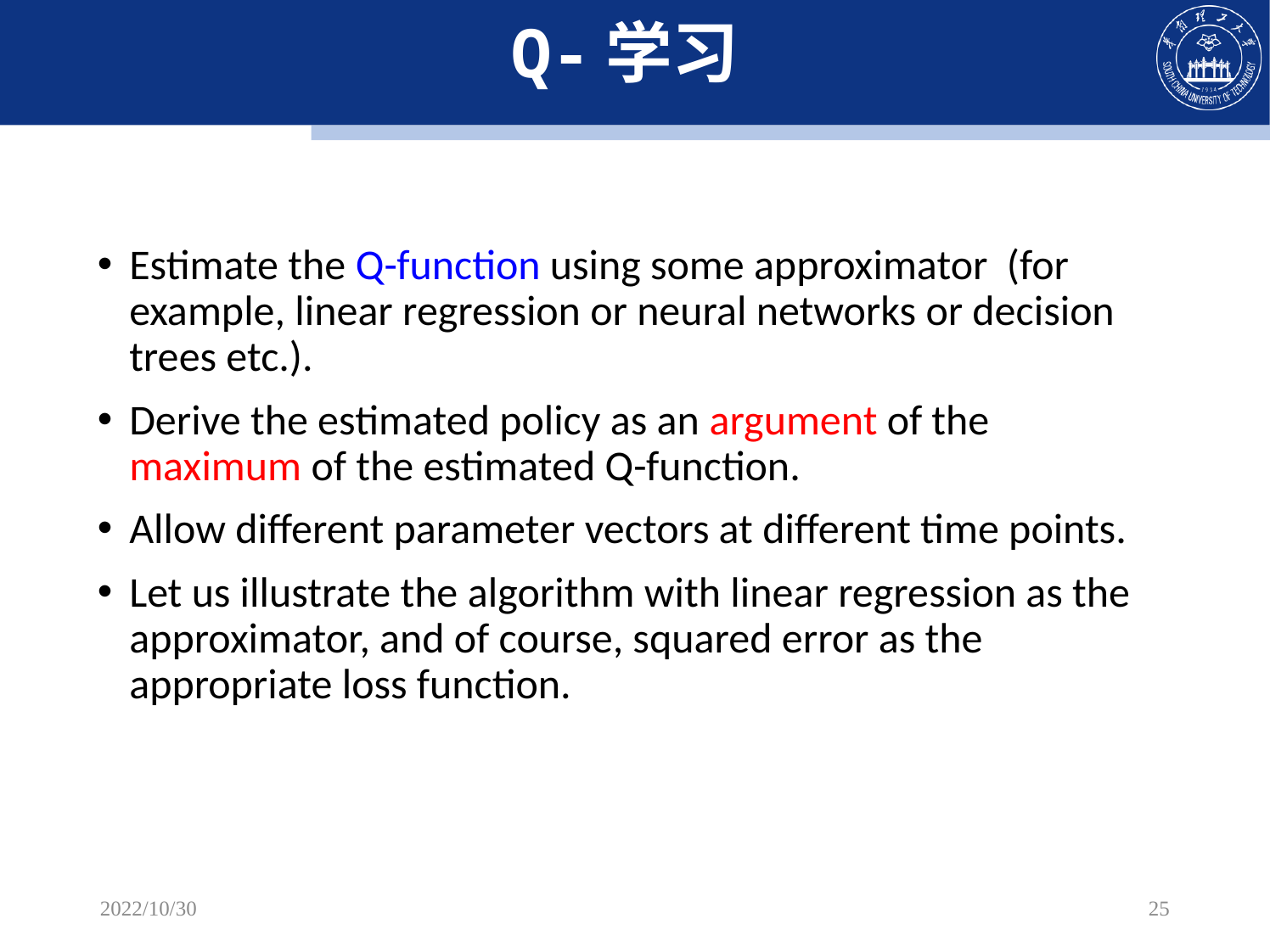

# Q-学习
Estimate the Q-function using some approximator  (for example, linear regression or neural networks or decision trees etc.).
Derive the estimated policy as an argument of the maximum of the estimated Q-function.
Allow different parameter vectors at different time points.
Let us illustrate the algorithm with linear regression as the approximator, and of course, squared error as the appropriate loss function.

2022/10/30
25